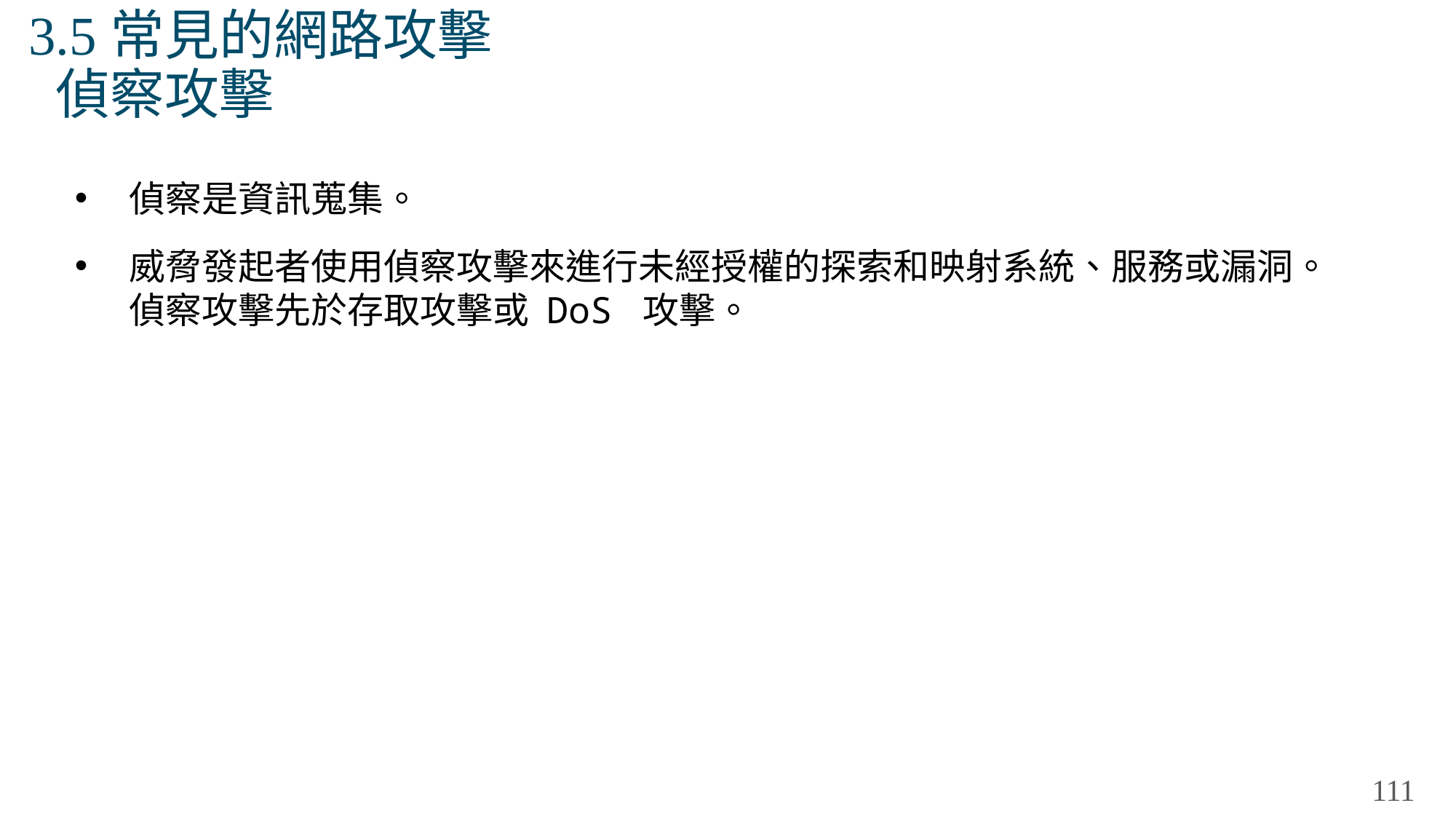

# 3.5常見的網路攻擊 偵察攻擊
偵察是資訊蒐集。
威脅發起者使用偵察攻擊來進行未經授權的探索和映射系統、服務或漏洞。偵察攻擊先於存取攻擊或 DoS 攻擊。
111